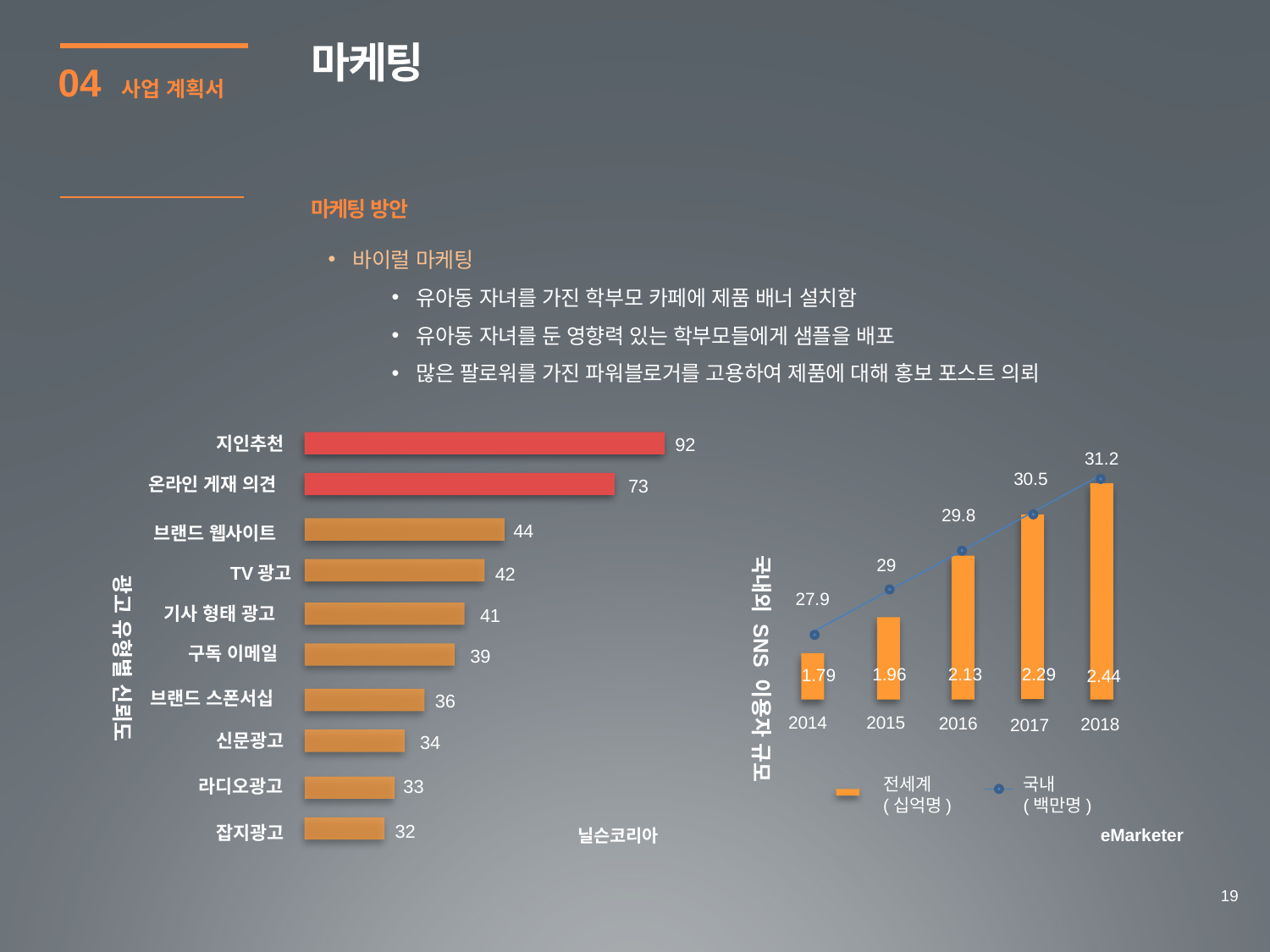

마케팅
04 사업 계획서
마케팅 방안
바이럴 마케팅
유아동 자녀를 가진 학부모 카페에 제품 배너 설치함
유아동 자녀를 둔 영향력 있는 학부모들에게 샘플을 배포
많은 팔로워를 가진 파워블로거를 고용하여 제품에 대해 홍보 포스트 의뢰

지인추천
92

온라인 게재 의견
73

광고 유형별 신뢰도
44
브랜드 웹사이트

TV광고
42

기사 형태 광고
41
구독 이메일
39

브랜드 스폰서십
36

신문광고
34

라디오광고
33

32
잡지광고
닐슨코리아
31.2
30.5

29.8

국내외 SNS 이용자 규모
29

27.9

1.96
2.13
2.29
1.79
2.44
2015
2014
2016
2018
2017
전세계
(십억명)
국내
(백만명)

eMarketer